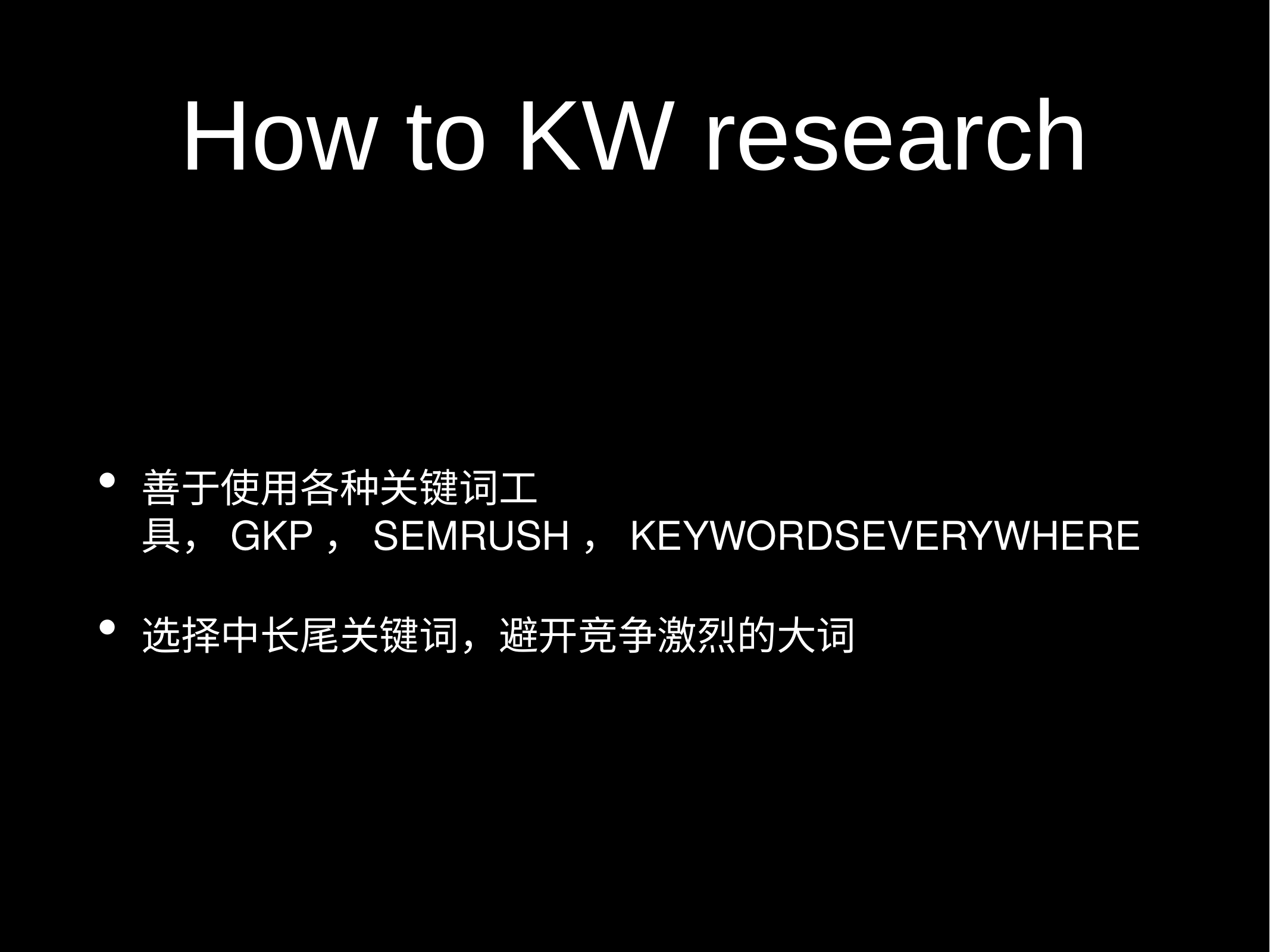

# How to KW research
善于使用各种关键词工具，GKP，SEMRUSH，KEYWORDSEVERYWHERE
选择中长尾关键词，避开竞争激烈的大词